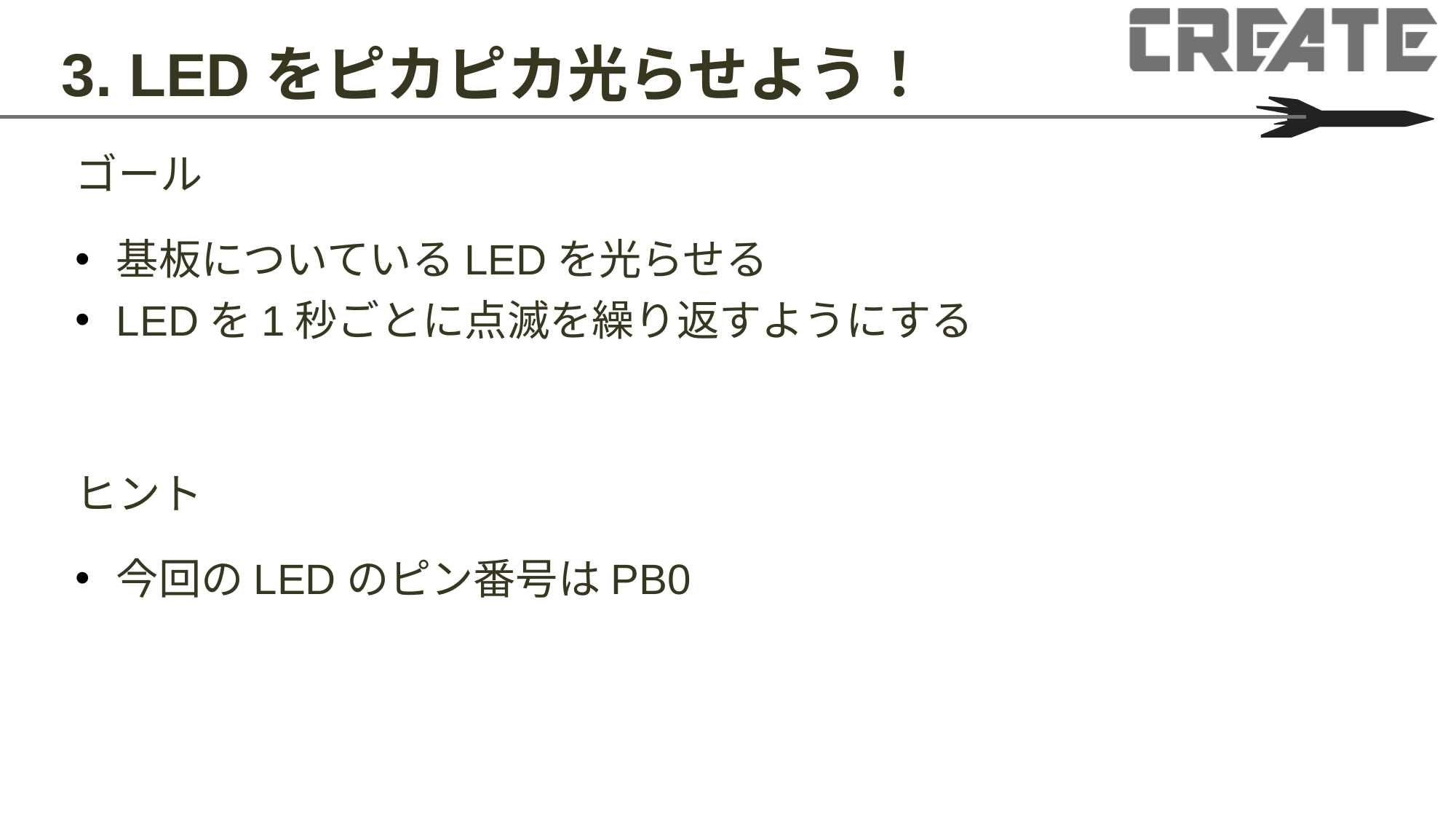

# 3. LEDをピカピカ光らせよう！
ゴール
基板についているLEDを光らせる
LEDを1秒ごとに点滅を繰り返すようにする
ヒント
今回のLEDのピン番号はPB0